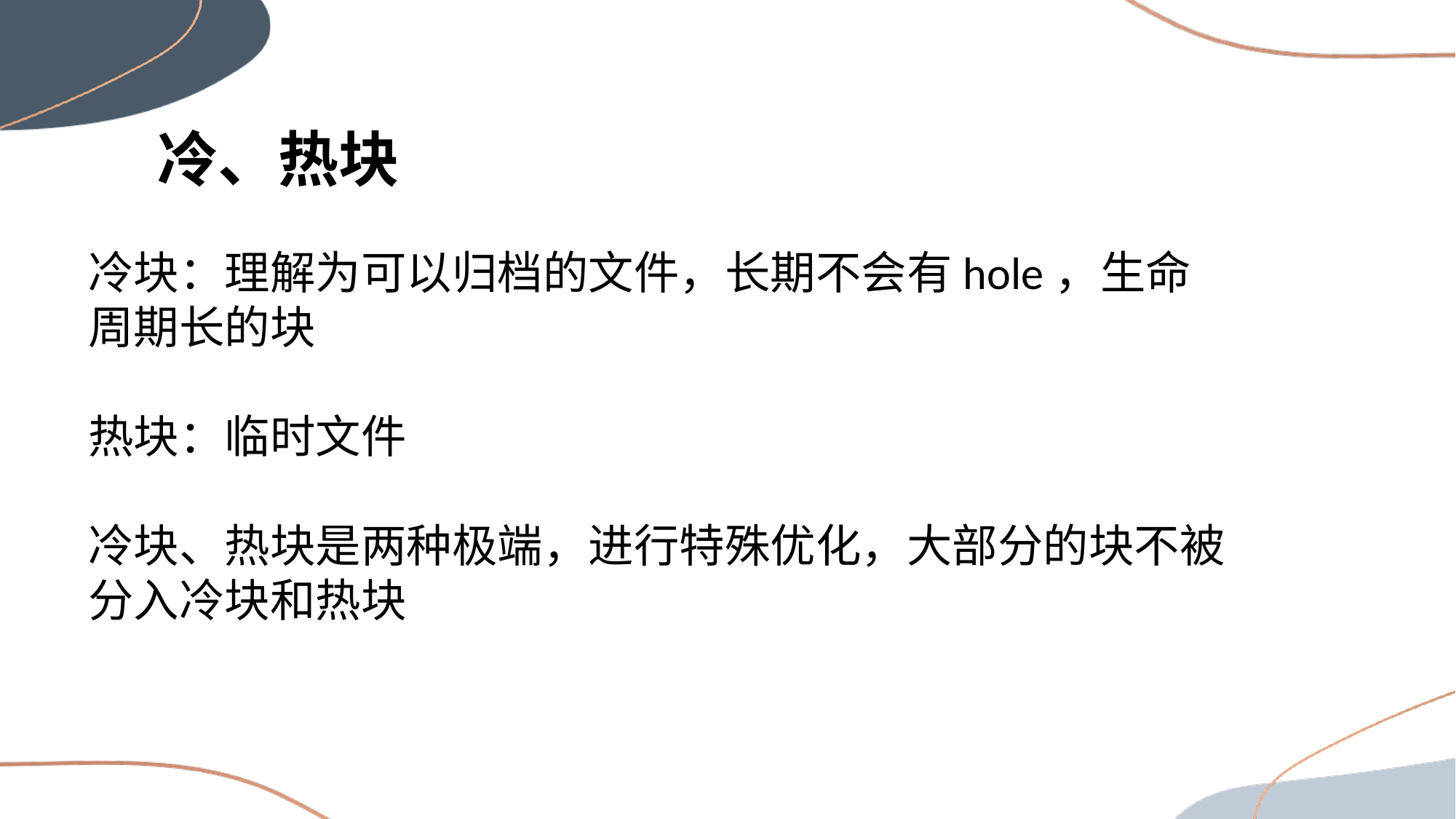

冷、热块
冷块：理解为可以归档的文件，长期不会有hole，生命周期长的块

热块：临时文件

冷块、热块是两种极端，进行特殊优化，大部分的块不被分入冷块和热块